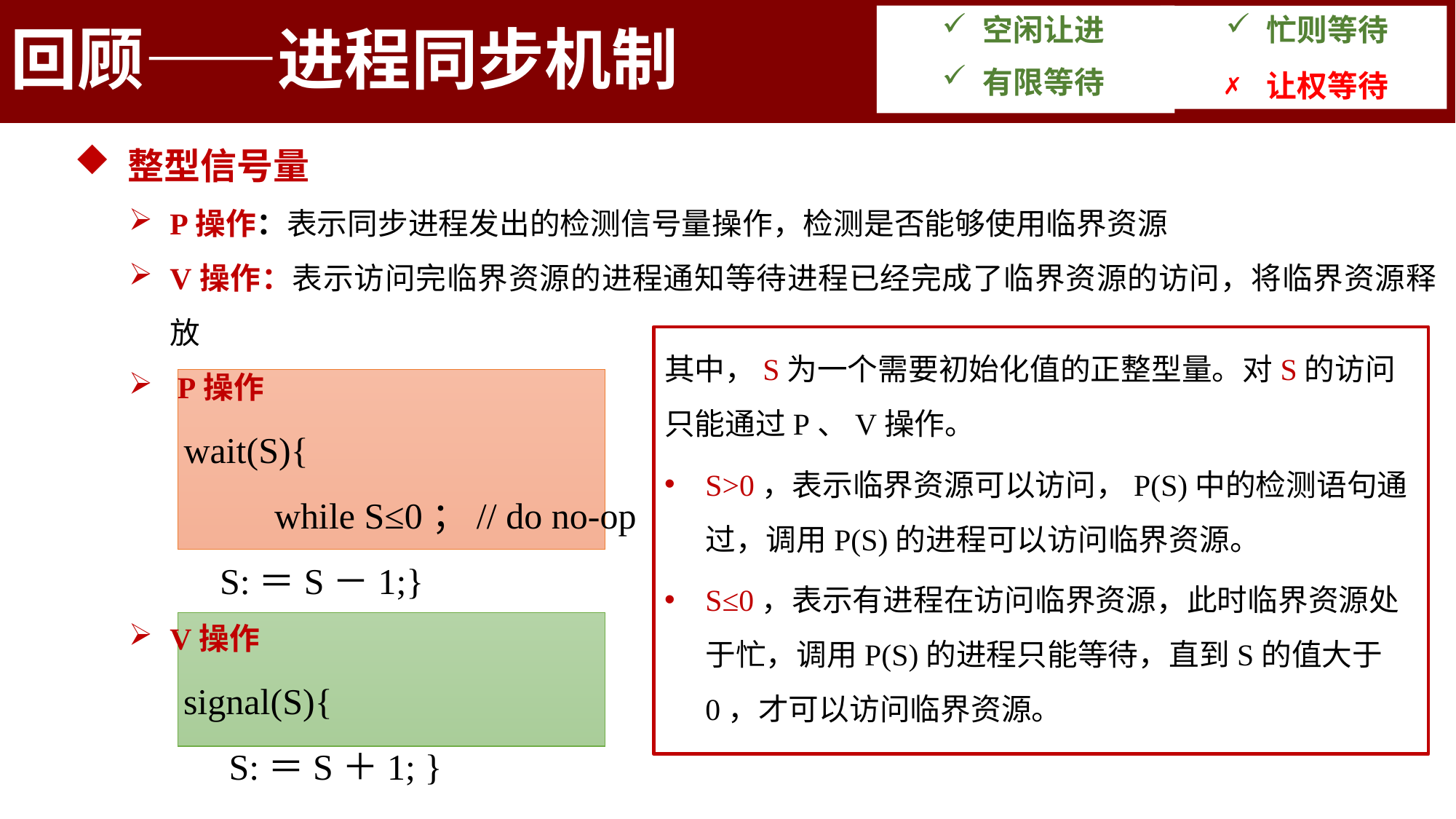

2.4.3 信号量机制

回顾——进程同步机制
2.4.3 信号量机制
空闲让进
有限等待
忙则等待
让权等待
 整型信号量
P操作：表示同步进程发出的检测信号量操作，检测是否能够使用临界资源
V操作：表示访问完临界资源的进程通知等待进程已经完成了临界资源的访问，将临界资源释放
 P操作
       wait(S){
	    while S≤0；// do no-op
    S:＝S－1;}
V操作
signal(S){
     S:＝S＋1; }
其中，S为一个需要初始化值的正整型量。对S的访问只能通过P、V操作。
S>0，表示临界资源可以访问，P(S)中的检测语句通过，调用P(S)的进程可以访问临界资源。
S≤0，表示有进程在访问临界资源，此时临界资源处于忙，调用P(S)的进程只能等待，直到S的值大于0，才可以访问临界资源。